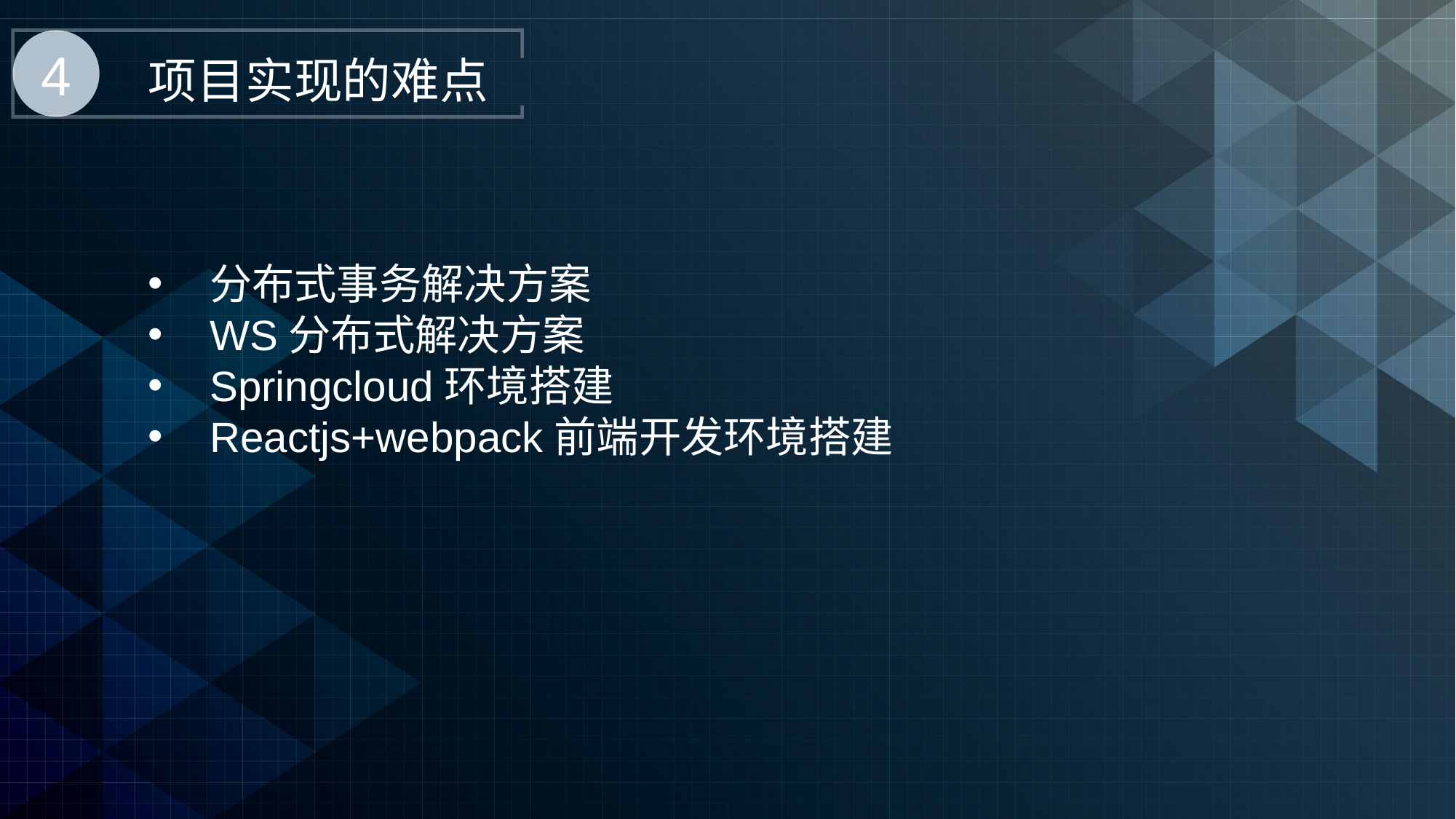

4

项目实现的难点

分布式事务解决方案
WS分布式解决方案
Springcloud环境搭建
Reactjs+webpack前端开发环境搭建